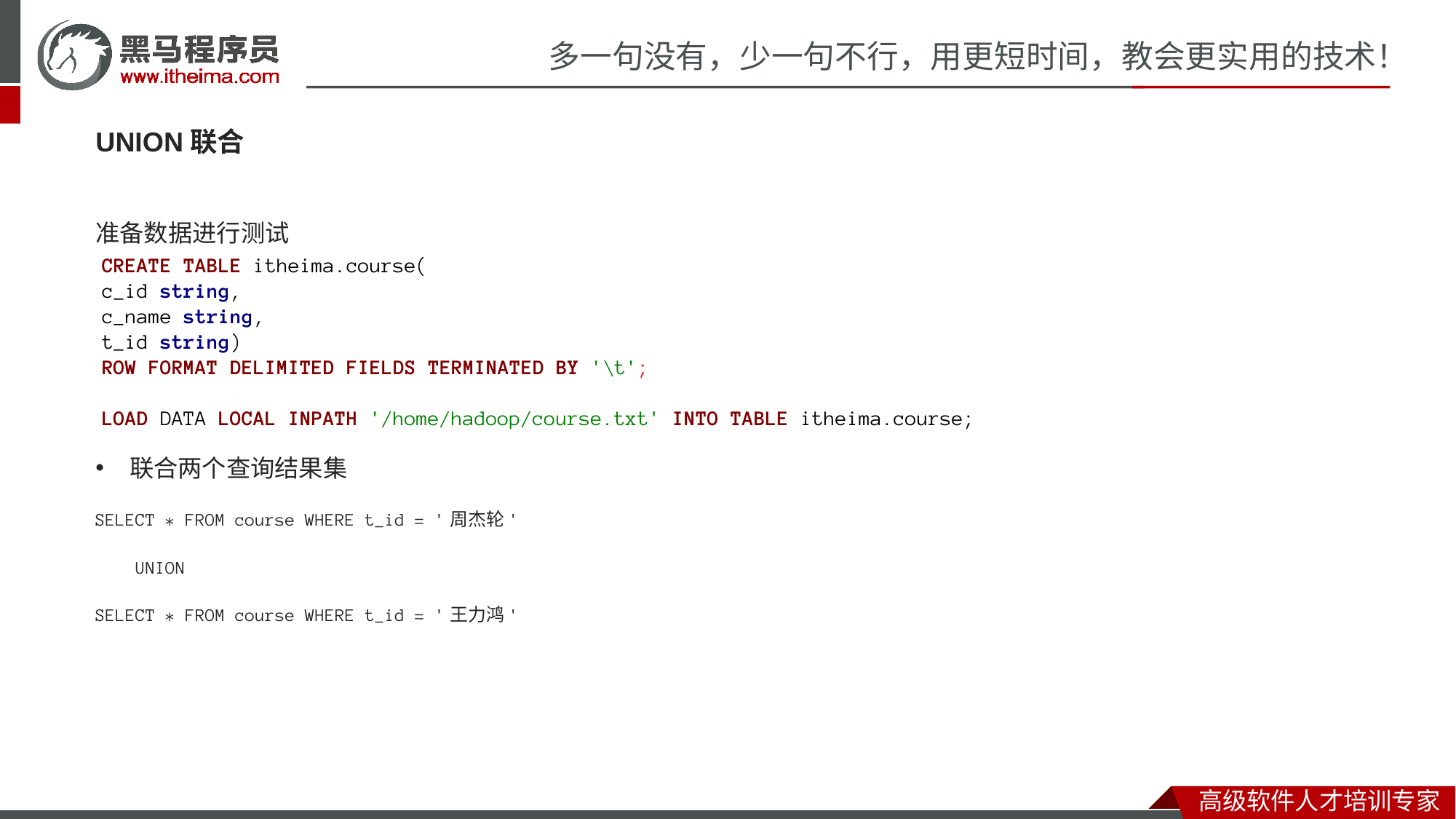

UNION联合
准备数据进行测试

联合两个查询结果集
SELECT * FROM course WHERE t_id = '周杰轮'
    UNION
SELECT * FROM course WHERE t_id = '王力鸿'
CREATE TABLE itheima.course(
c_id string,
c_name string,
t_id string)
ROW FORMAT DELIMITED FIELDS TERMINATED BY '\t';

LOAD DATA LOCAL INPATH '/home/hadoop/course.txt' INTO TABLE itheima.course;